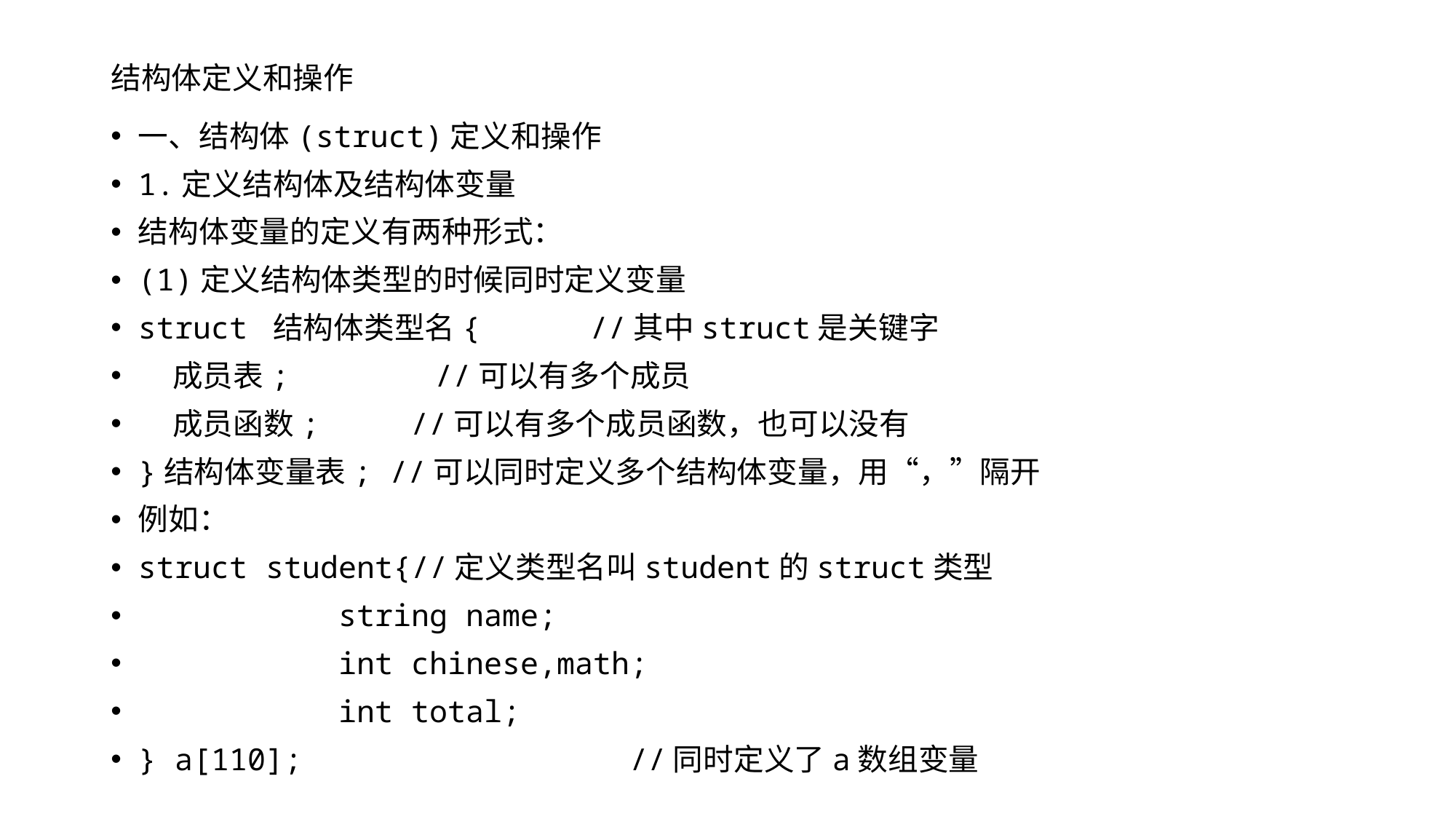

# 结构体定义和操作
一、结构体(struct)定义和操作
1.定义结构体及结构体变量
结构体变量的定义有两种形式：
(1)定义结构体类型的时候同时定义变量
struct 结构体类型名{      //其中struct是关键字
    成员表;        //可以有多个成员
    成员函数;     //可以有多个成员函数，也可以没有
}结构体变量表; //可以同时定义多个结构体变量，用“，”隔开
例如：
struct student{//定义类型名叫student的struct类型
	     string name;
	     int chinese,math;
	     int total;
} a[110];                  //同时定义了a数组变量